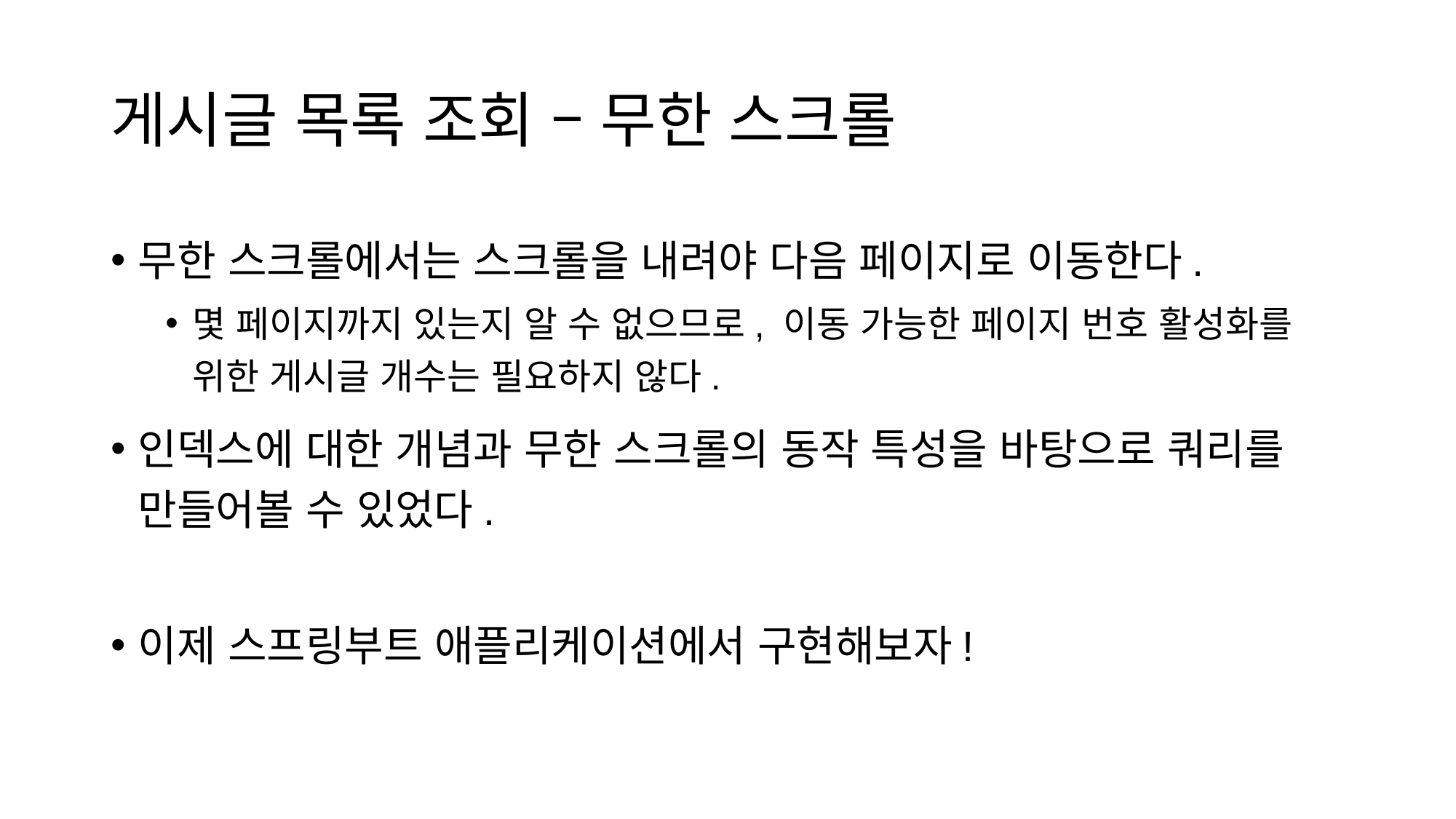

# 게시글 목록 조회 – 무한 스크롤
무한 스크롤에서는 스크롤을 내려야 다음 페이지로 이동한다.
몇 페이지까지 있는지 알 수 없으므로, 이동 가능한 페이지 번호 활성화를 위한 게시글 개수는 필요하지 않다.
인덱스에 대한 개념과 무한 스크롤의 동작 특성을 바탕으로 쿼리를 만들어볼 수 있었다.

이제 스프링부트 애플리케이션에서 구현해보자!